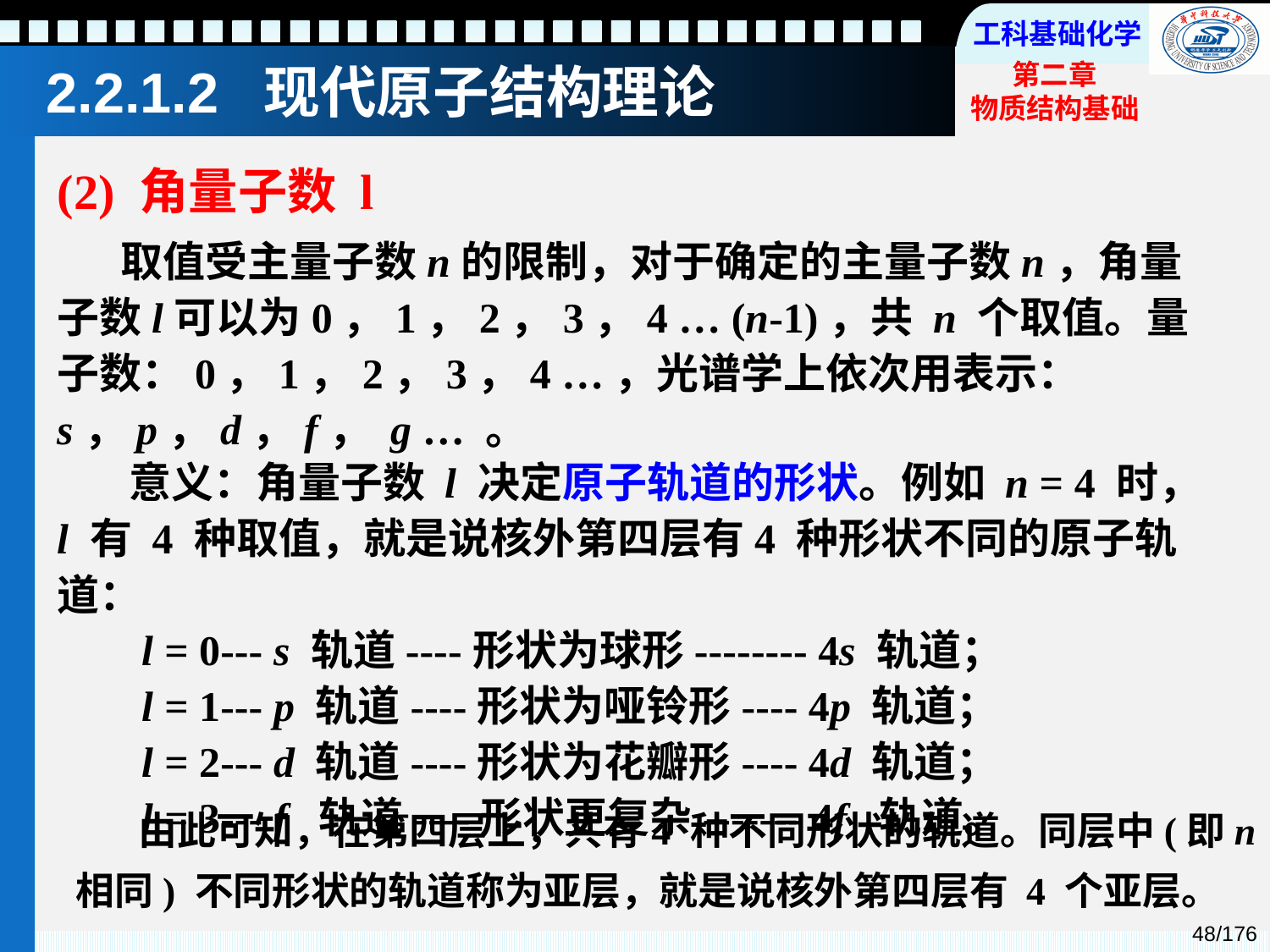

2.2.1.2  现代原子结构理论
(2) 角量子数 l
取值受主量子数n的限制，对于确定的主量子数n，角量子数l可以为0，1，2，3，4 … (n-1)，共 n 个取值。量子数：0，1，2，3，4 …，光谱学上依次用表示：s，p，d，f， g … 。
       意义：角量子数 l 决定原子轨道的形状。例如 n = 4 时， l 有 4 种取值，就是说核外第四层有4 种形状不同的原子轨道：
        l = 0--- s 轨道----形状为球形-------- 4s 轨道；
        l = 1--- p 轨道----形状为哑铃形---- 4p 轨道；
        l = 2--- d 轨道----形状为花瓣形---- 4d 轨道；
        l = 3--- f  轨道----形状更复杂------- 4f  轨道。
      由此可知，在第四层上，共有4 种不同形状的轨道。同层中(即n 相同) 不同形状的轨道称为亚层，就是说核外第四层有 4 个亚层。